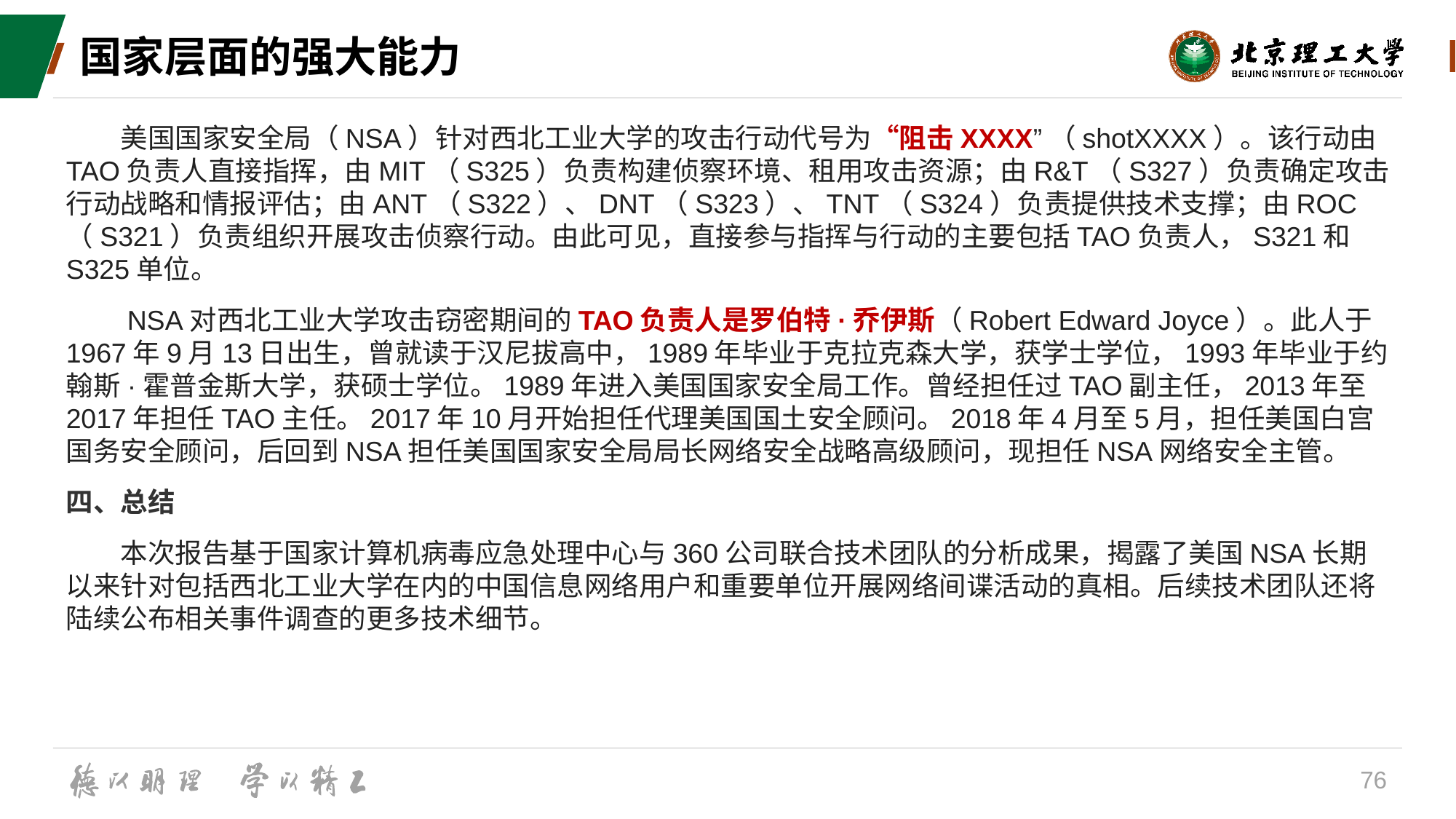

# 国家层面的强大能力
　　美国国家安全局（NSA）针对西北工业大学的攻击行动代号为“阻击XXXX”（shotXXXX）。该行动由TAO负责人直接指挥，由MIT（S325）负责构建侦察环境、租用攻击资源；由R&T（S327）负责确定攻击行动战略和情报评估；由ANT（S322）、DNT（S323）、TNT（S324）负责提供技术支撑；由ROC（S321）负责组织开展攻击侦察行动。由此可见，直接参与指挥与行动的主要包括TAO负责人，S321和S325单位。
　　NSA对西北工业大学攻击窃密期间的TAO负责人是罗伯特·乔伊斯（Robert Edward Joyce）。此人于1967年9月13日出生，曾就读于汉尼拔高中，1989年毕业于克拉克森大学，获学士学位，1993年毕业于约翰斯·霍普金斯大学，获硕士学位。1989年进入美国国家安全局工作。曾经担任过TAO副主任，2013年至2017年担任TAO主任。2017年10月开始担任代理美国国土安全顾问。2018年4月至5月，担任美国白宫国务安全顾问，后回到NSA担任美国国家安全局局长网络安全战略高级顾问，现担任NSA网络安全主管。
四、总结
　　本次报告基于国家计算机病毒应急处理中心与360公司联合技术团队的分析成果，揭露了美国NSA长期以来针对包括西北工业大学在内的中国信息网络用户和重要单位开展网络间谍活动的真相。后续技术团队还将陆续公布相关事件调查的更多技术细节。